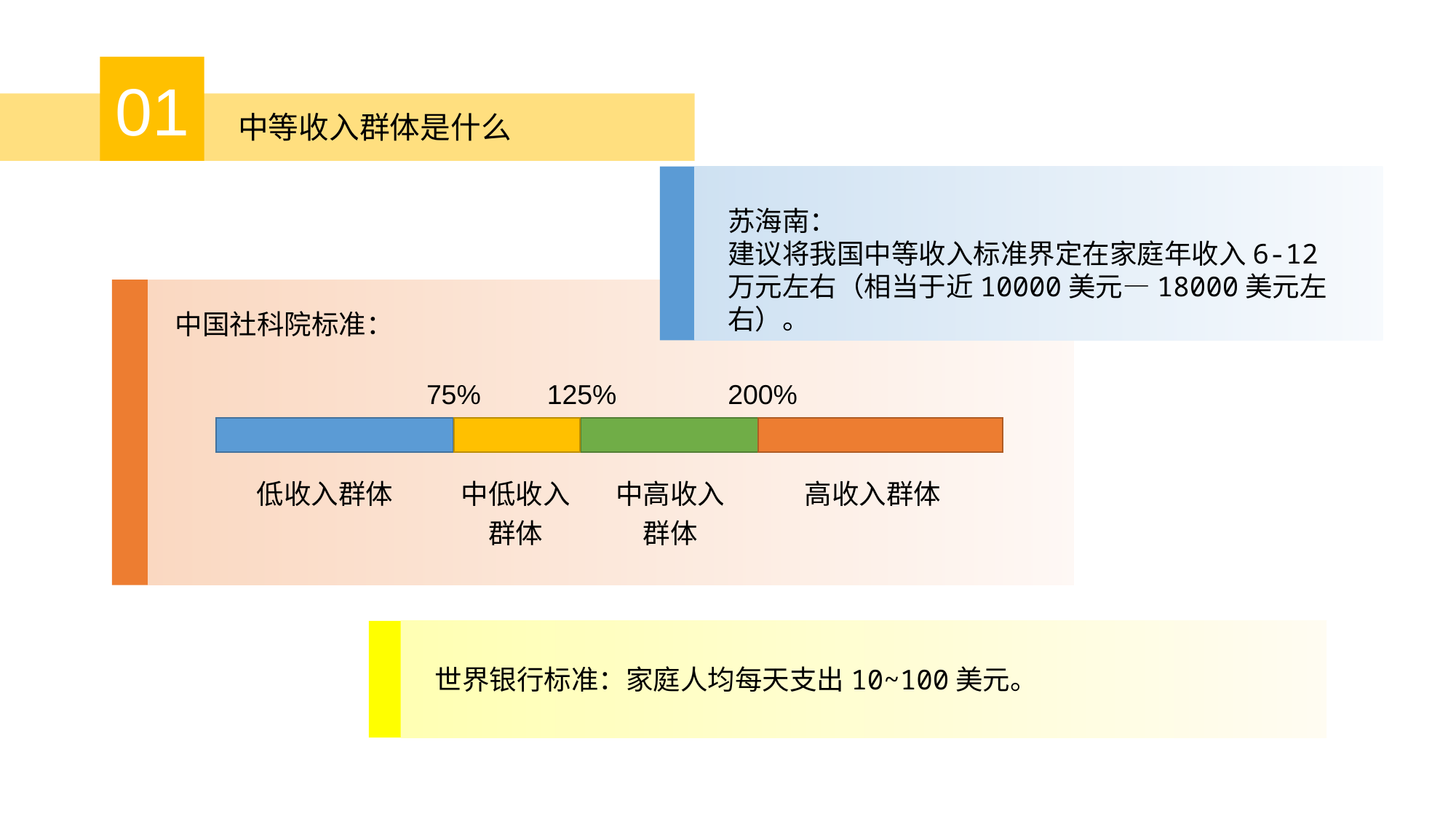

01

中等收入群体是什么

苏海南：
建议将我国中等收入标准界定在家庭年收入6-12万元左右（相当于近10000美元—18000美元左右）。

中国社科院标准：
| 75% |  | 125% |  | 200% |
| --- | --- | --- | --- | --- |

| 低收入群体 | 中低收入 群体 | 中高收入 群体 | 高收入群体 |
| --- | --- | --- | --- |

世界银行标准：家庭人均每天支出10~100美元。